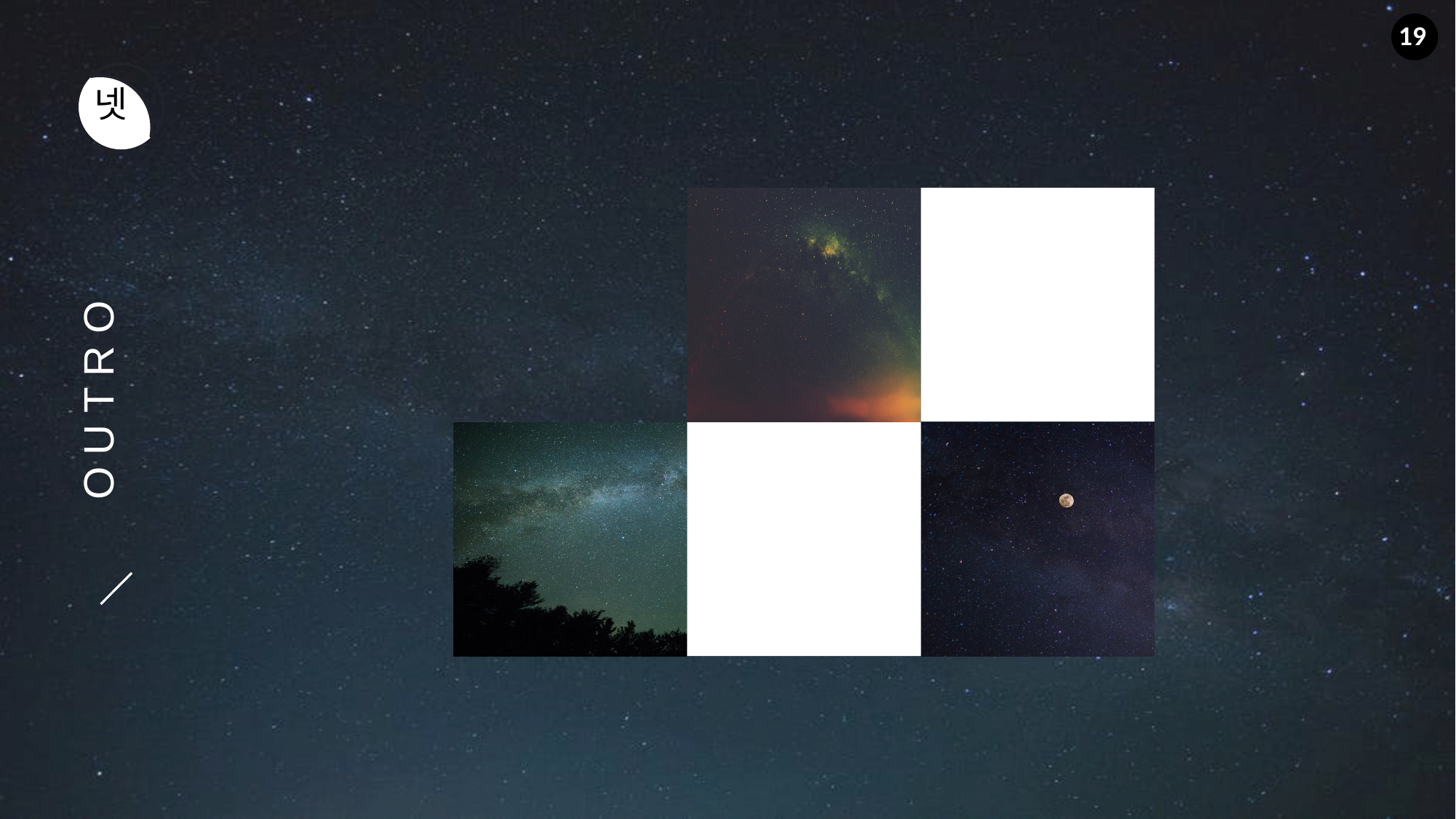

19

넷

O U T R O